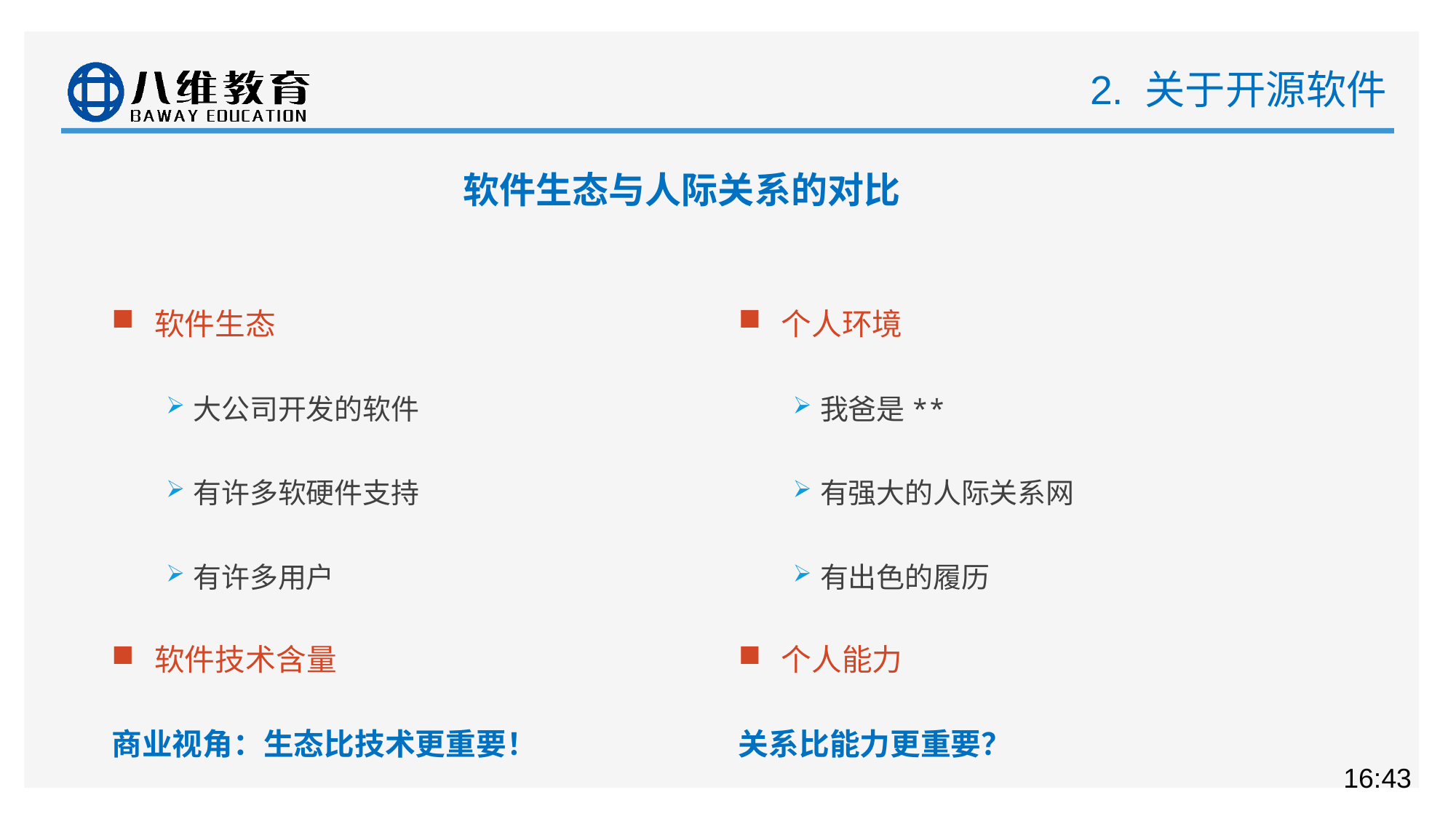

# 2. 关于开源软件
软件生态与人际关系的对比
软件生态
大公司开发的软件
有许多软硬件支持
有许多用户
软件技术含量
商业视角：生态比技术更重要！

个人环境
我爸是**
有强大的人际关系网
有出色的履历
个人能力
关系比能力更重要？